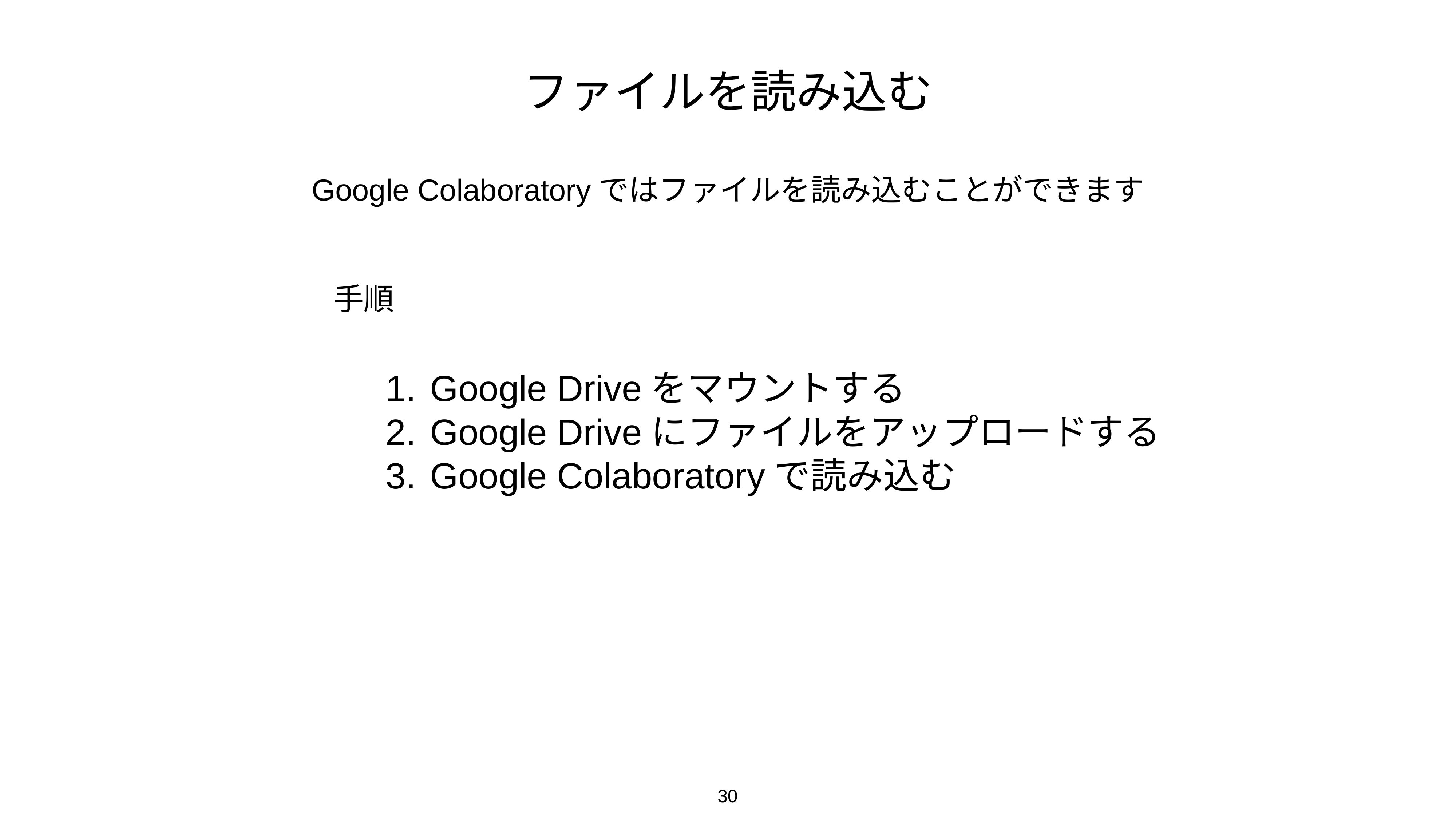

ファイルを読み込む
Google Colaboratoryではファイルを読み込むことができます
手順
Google Driveをマウントする
Google Driveにファイルをアップロードする
Google Colaboratoryで読み込む
30